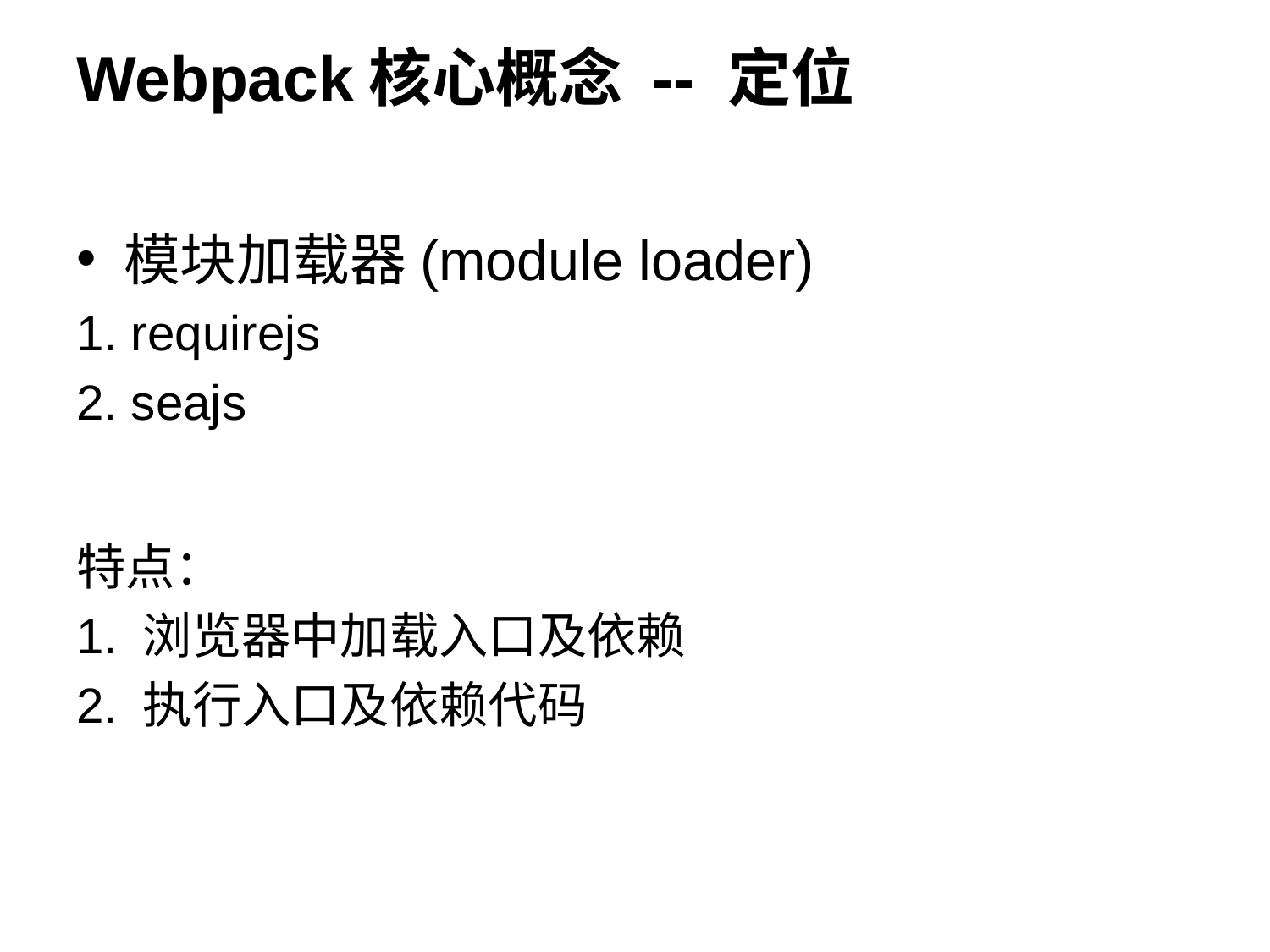

Webpack核心概念 -- 定位
模块加载器(module loader)
1. requirejs
2. seajs
特点：
1. 浏览器中加载入口及依赖
2. 执行入口及依赖代码